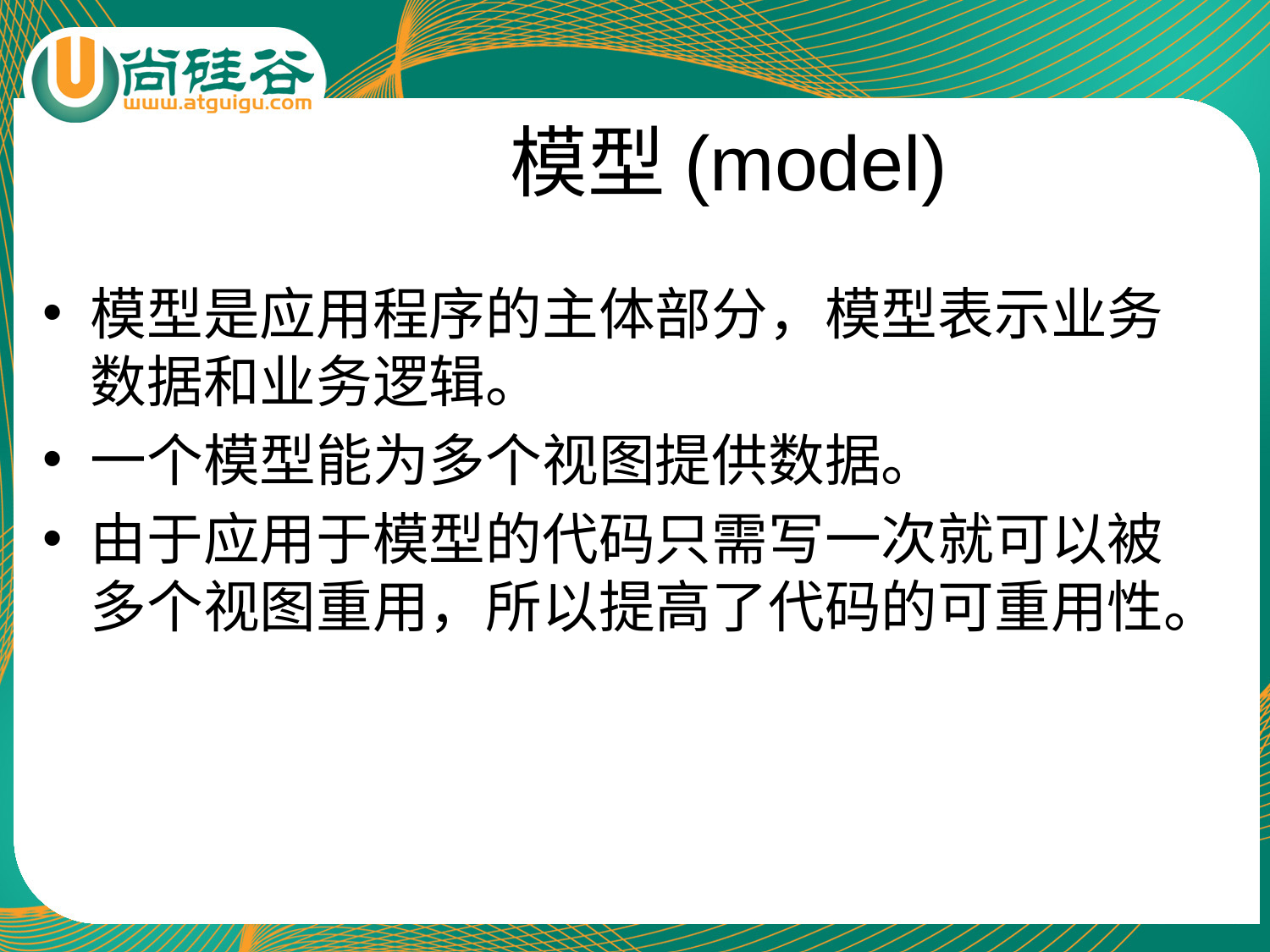

# 模型(model)
模型是应用程序的主体部分，模型表示业务数据和业务逻辑。
一个模型能为多个视图提供数据。
由于应用于模型的代码只需写一次就可以被多个视图重用，所以提高了代码的可重用性。